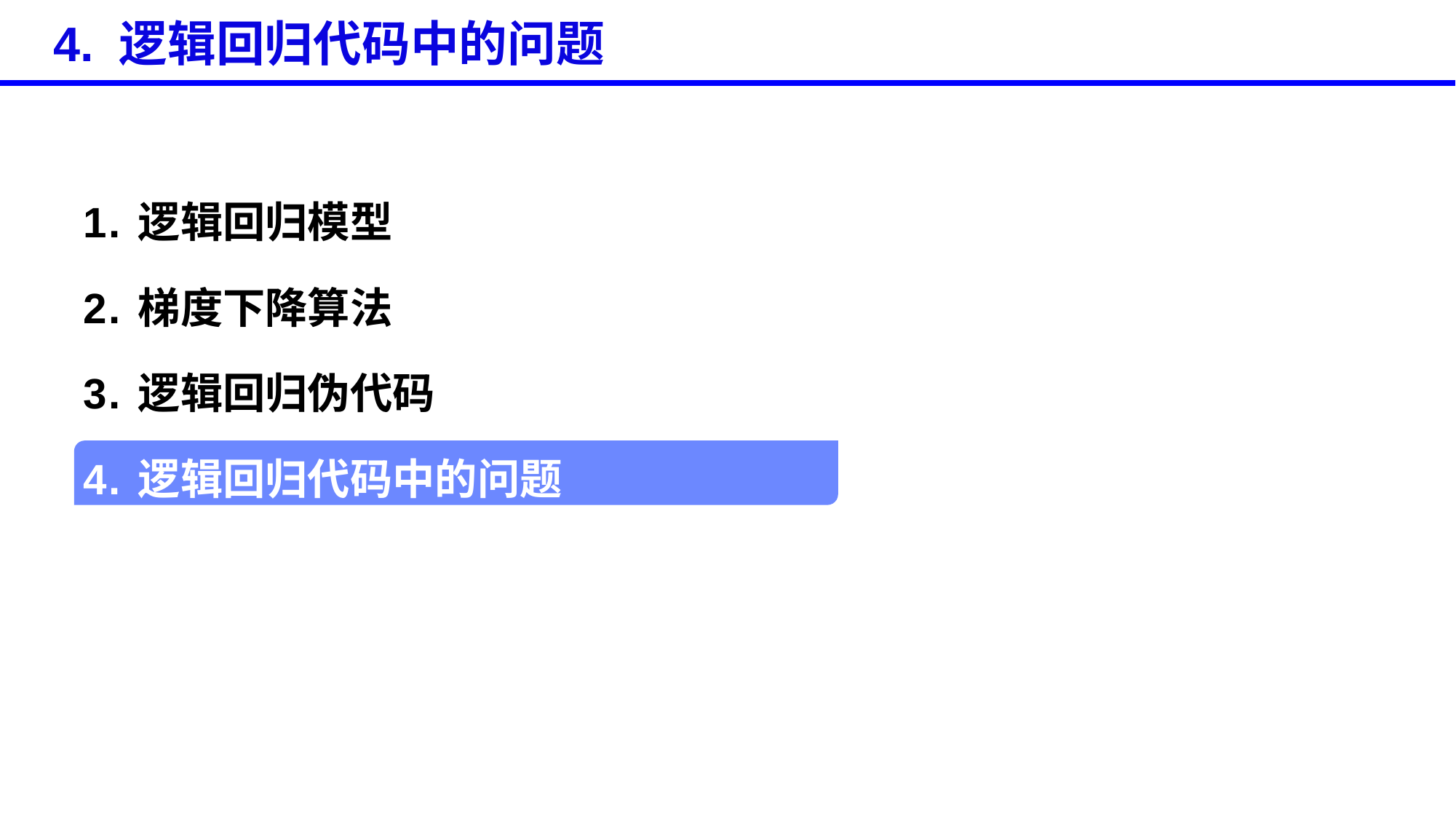

4. 逻辑回归代码中的问题
逻辑回归模型
梯度下降算法
逻辑回归伪代码
逻辑回归代码中的问题